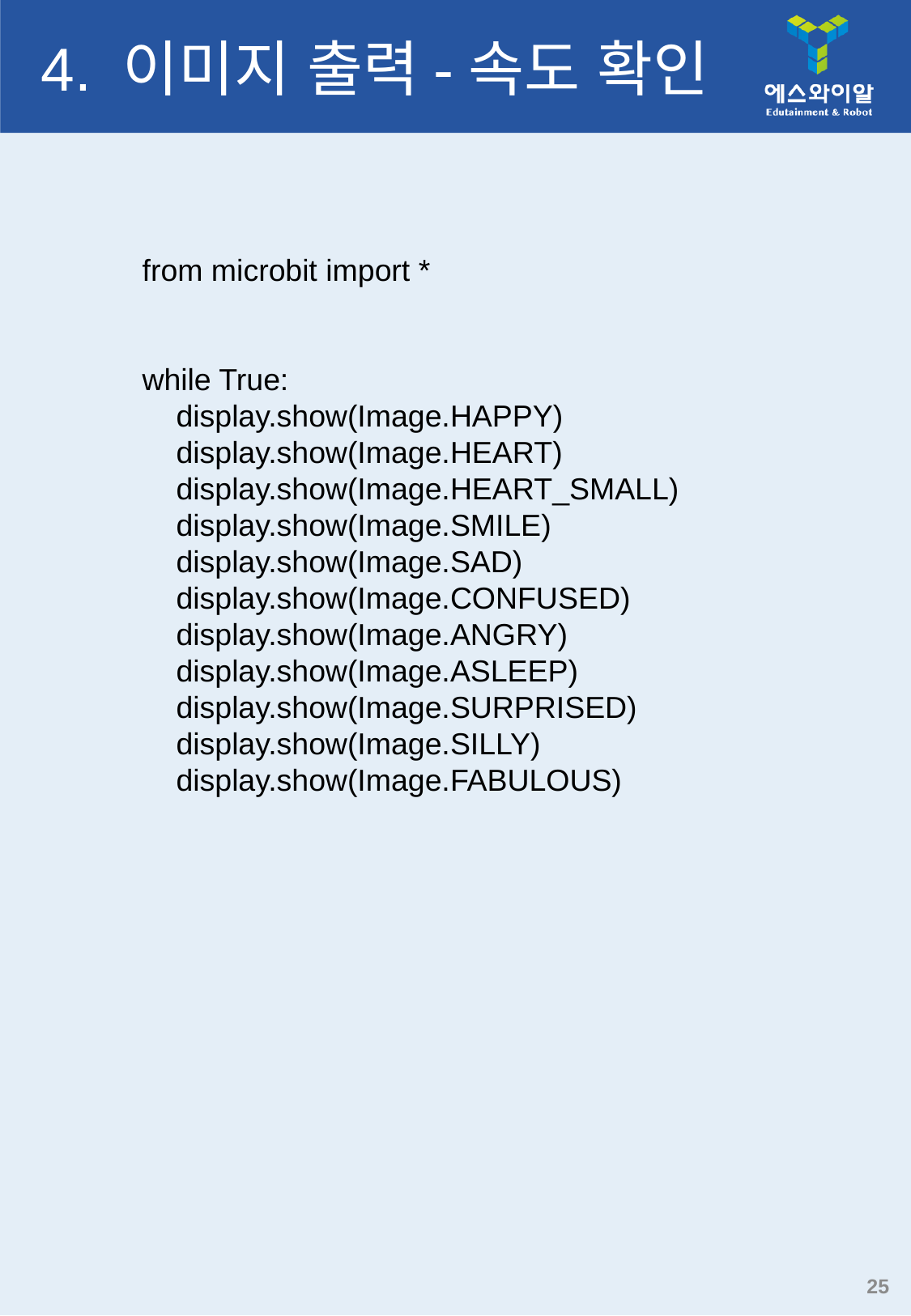

# 4. 이미지 출력-속도 확인

from microbit import *
while True:
    display.show(Image.HAPPY)
    display.show(Image.HEART)
    display.show(Image.HEART_SMALL)
    display.show(Image.SMILE)
    display.show(Image.SAD)
    display.show(Image.CONFUSED)
    display.show(Image.ANGRY)
    display.show(Image.ASLEEP)
    display.show(Image.SURPRISED)
    display.show(Image.SILLY)
    display.show(Image.FABULOUS)

25